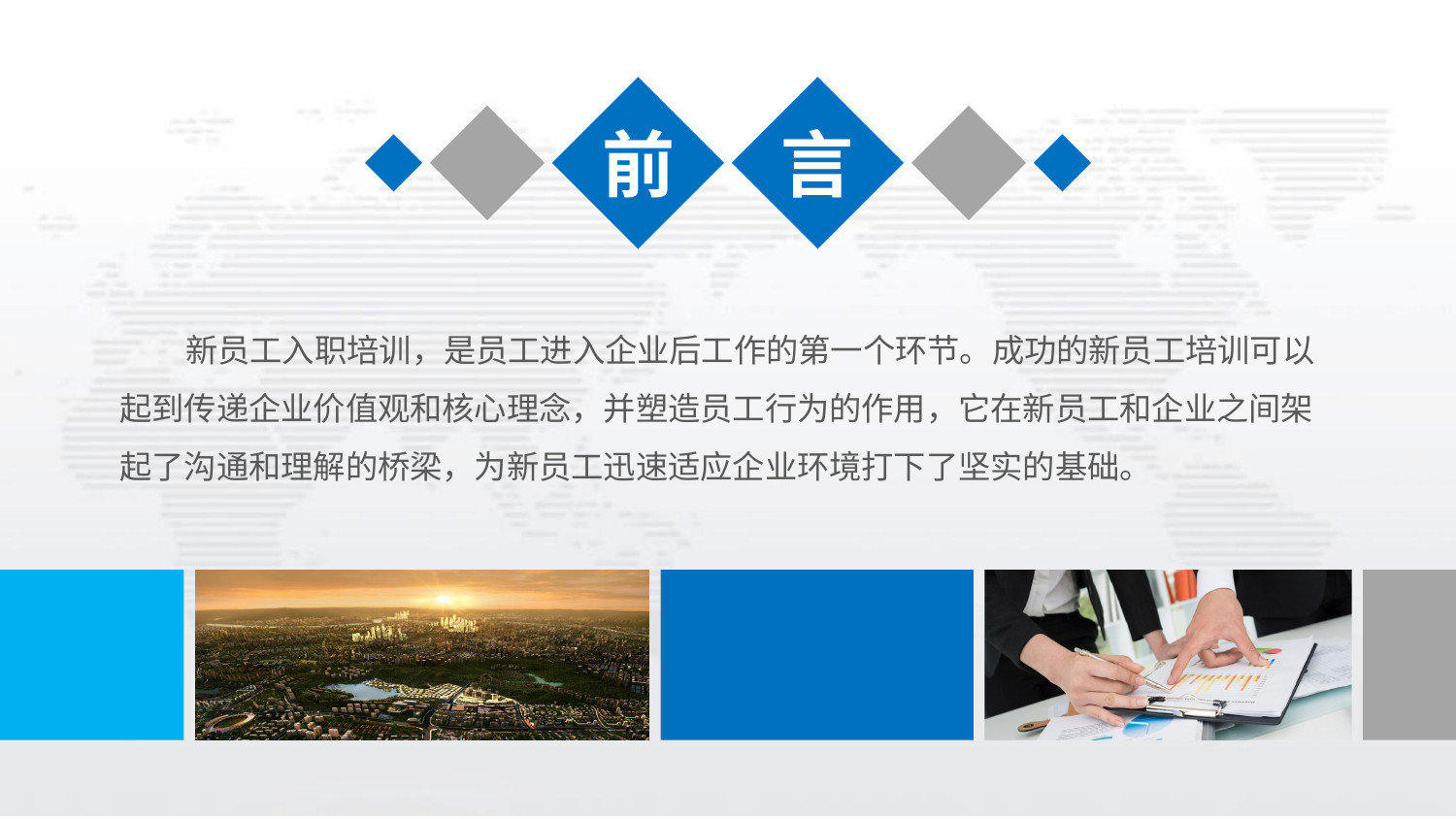

前
言

        新员工入职培训，是员工进入企业后工作的第一个环节。成功的新员工培训可以起到传递企业价值观和核心理念，并塑造员工行为的作用，它在新员工和企业之间架起了沟通和理解的桥梁，为新员工迅速适应企业环境打下了坚实的基础。